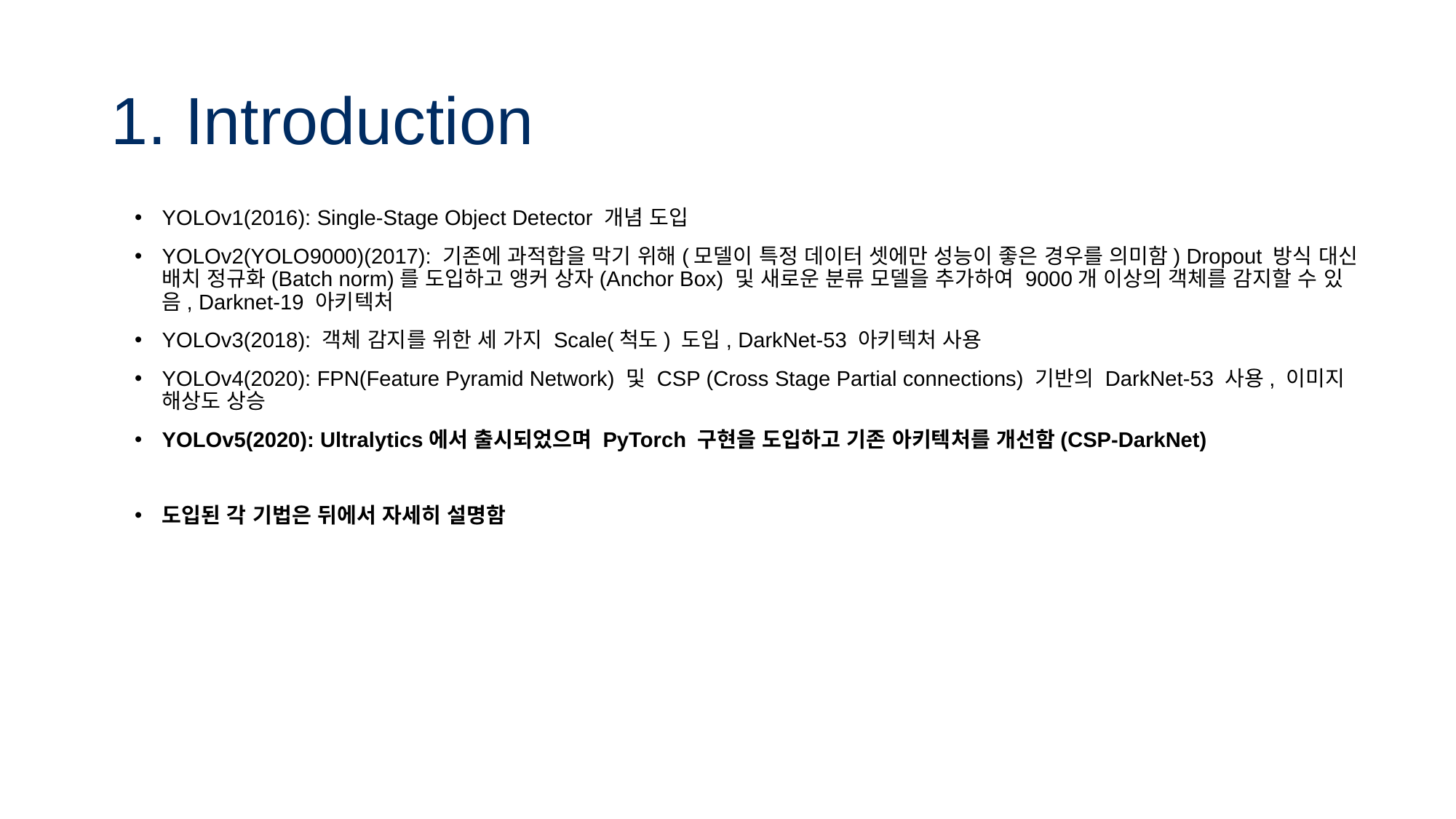

# 1. Introduction
YOLOv1(2016): Single-Stage Object Detector 개념 도입
YOLOv2(YOLO9000)(2017): 기존에 과적합을 막기 위해(모델이 특정 데이터 셋에만 성능이 좋은 경우를 의미함) Dropout 방식 대신 배치 정규화(Batch norm)를 도입하고 앵커 상자(Anchor Box) 및 새로운 분류 모델을 추가하여 9000개 이상의 객체를 감지할 수 있음, Darknet-19 아키텍처
YOLOv3(2018): 객체 감지를 위한 세 가지 Scale(척도) 도입, DarkNet-53 아키텍처 사용
YOLOv4(2020): FPN(Feature Pyramid Network) 및 CSP (Cross Stage Partial connections) 기반의 DarkNet-53 사용, 이미지 해상도 상승
YOLOv5(2020): Ultralytics에서 출시되었으며 PyTorch 구현을 도입하고 기존 아키텍처를 개선함(CSP-DarkNet)

도입된 각 기법은 뒤에서 자세히 설명함